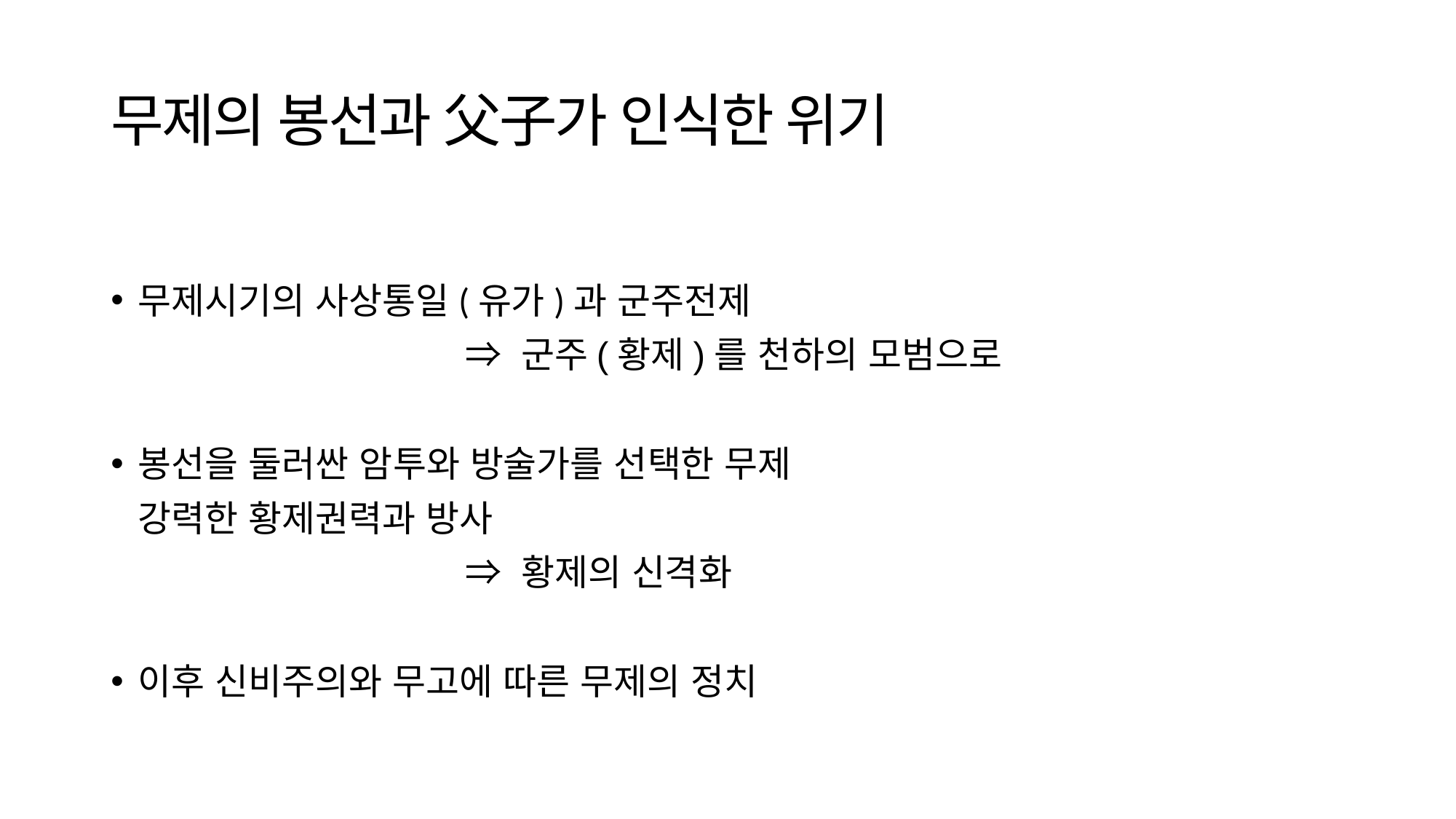

# 무제의 봉선과 父子가 인식한 위기

무제시기의 사상통일(유가)과 군주전제
  				⇒ 군주(황제)를 천하의 모범으로

봉선을 둘러싼 암투와 방술가를 선택한 무제
	강력한 황제권력과 방사
				⇒ 황제의 신격화

이후 신비주의와 무고에 따른 무제의 정치